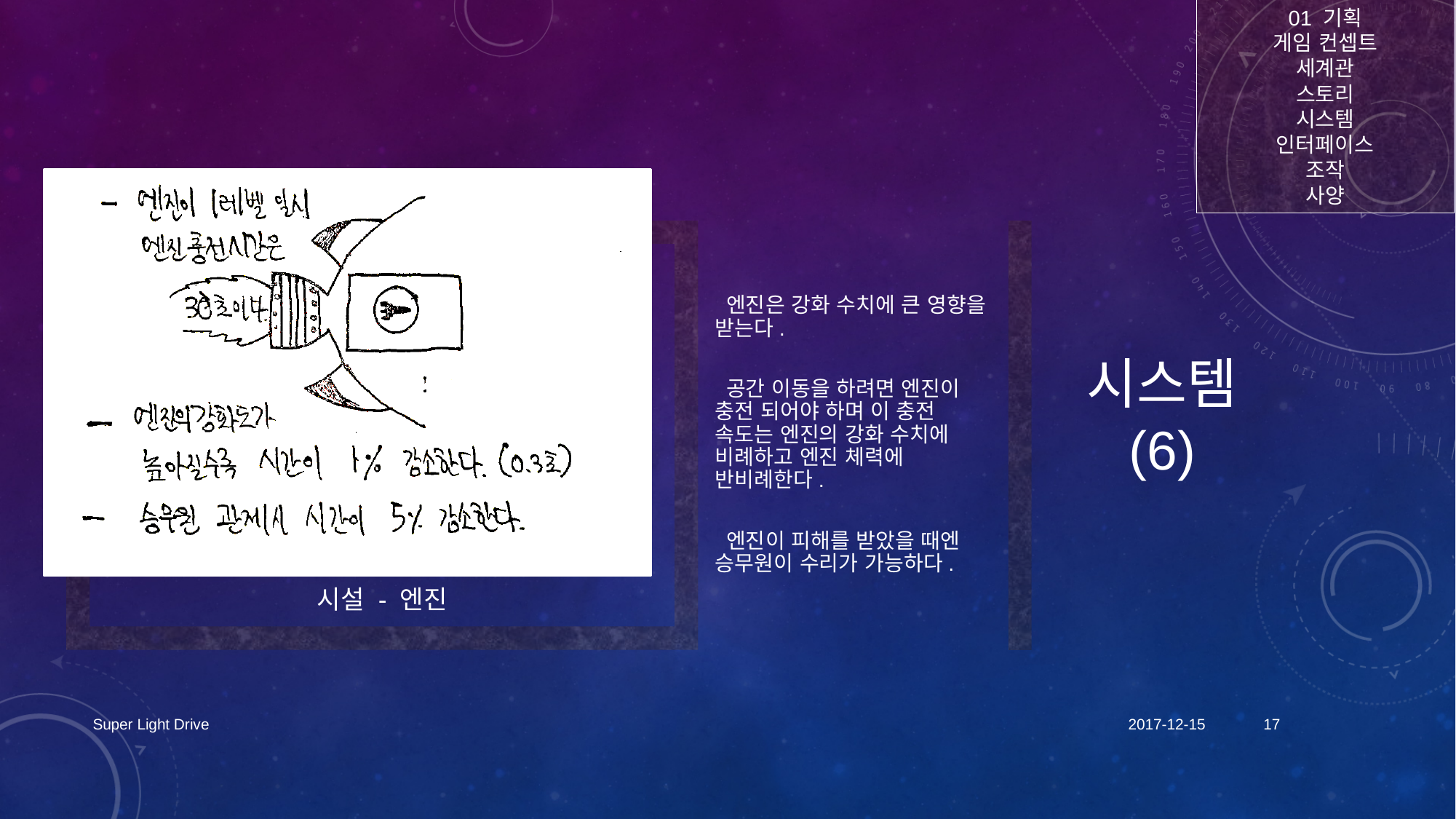

01 기획
게임 컨셉트
세계관
스토리
시스템
인터페이스
조작
사양
# 시스템 (6)

시설 - 엔진
 엔진은 강화 수치에 큰 영향을 받는다.

 공간 이동을 하려면 엔진이 충전 되어야 하며 이 충전 속도는 엔진의 강화 수치에 비례하고 엔진 체력에 반비례한다.

 엔진이 피해를 받았을 때엔 승무원이 수리가 가능하다.
Super Light Drive
2017-12-15
17